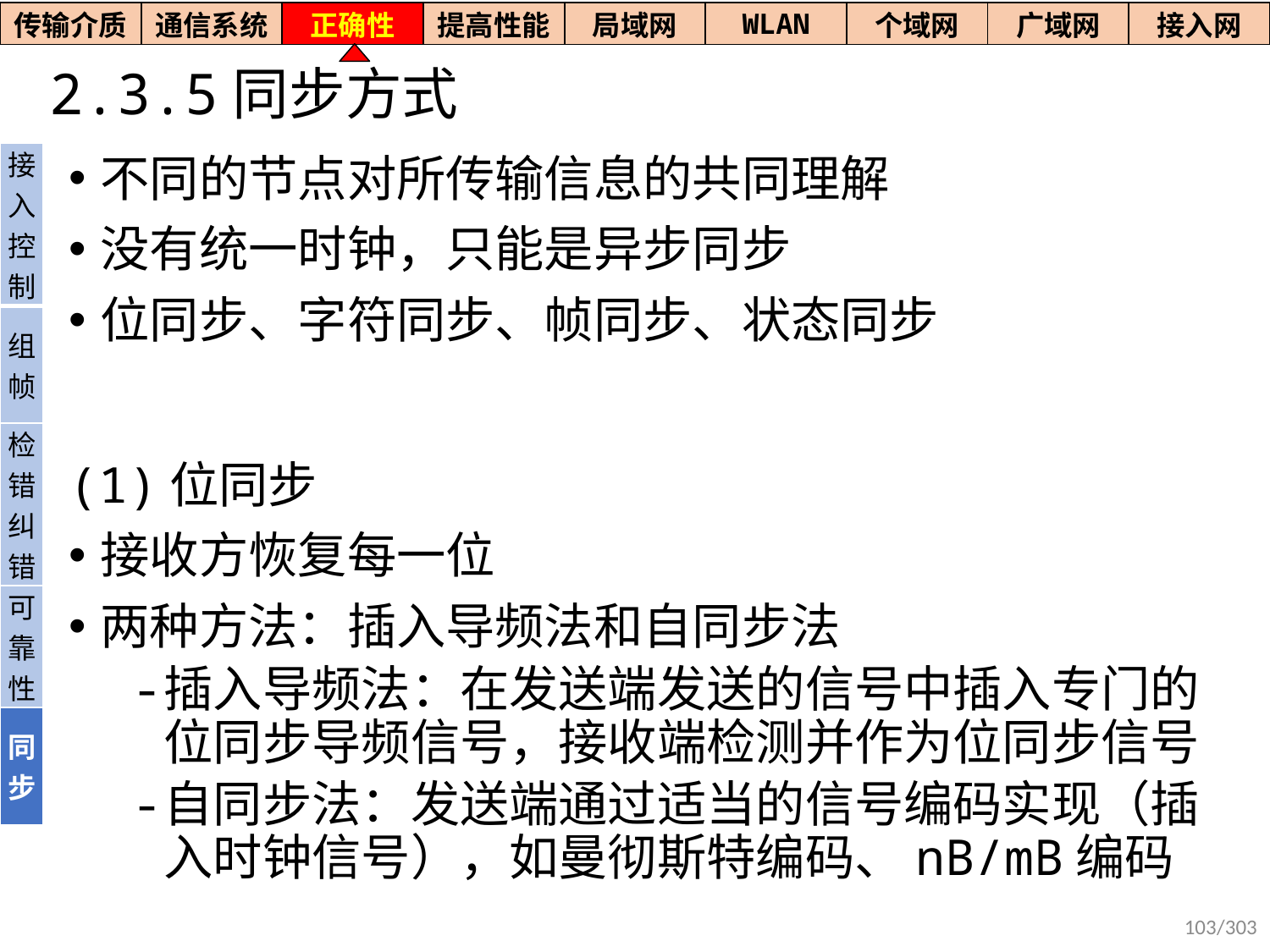

| 传输介质 | 通信系统 | 正确性 | 提高性能 | 局域网 | WLAN | 个域网 | 广域网 | 接入网 |
| --- | --- | --- | --- | --- | --- | --- | --- | --- |

# 2.3.5同步方式
| 接入控制 |
| --- |
| 组帧 |
| 检错纠错 |
| 可靠性 |
| 同步 |
不同的节点对所传输信息的共同理解
没有统一时钟，只能是异步同步
位同步、字符同步、帧同步、状态同步

(1)位同步
接收方恢复每一位
两种方法：插入导频法和自同步法
插入导频法：在发送端发送的信号中插入专门的位同步导频信号，接收端检测并作为位同步信号
自同步法：发送端通过适当的信号编码实现（插入时钟信号），如曼彻斯特编码、nB/mB编码

103/303